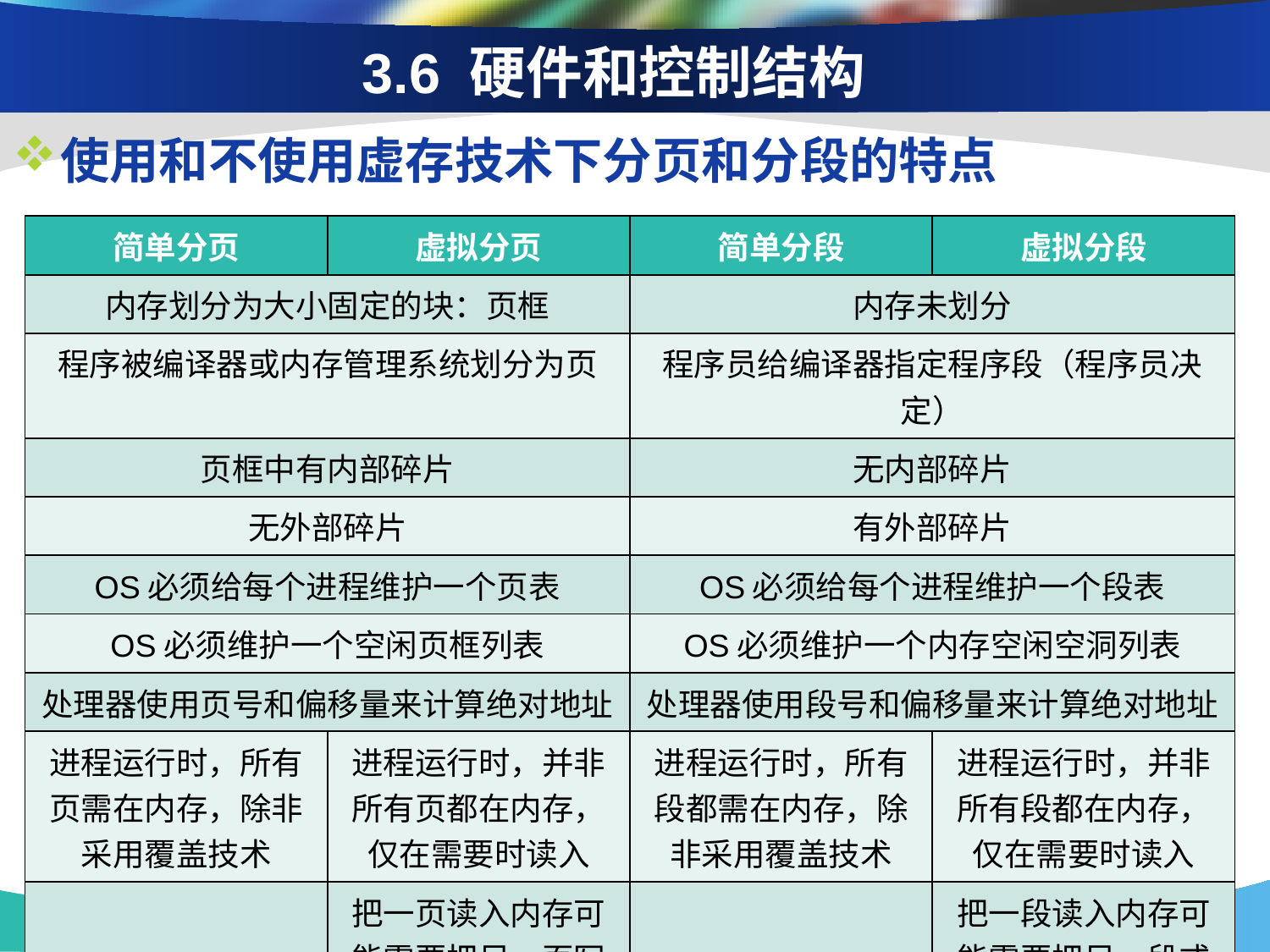

# 3.6 硬件和控制结构
使用和不使用虚存技术下分页和分段的特点
| 简单分页 | 虚拟分页 | 简单分段 | 虚拟分段 |
| --- | --- | --- | --- |
| 内存划分为大小固定的块：页框 |  | 内存未划分 |  |
| 程序被编译器或内存管理系统划分为页 |  | 程序员给编译器指定程序段（程序员决定） |  |
| 页框中有内部碎片 |  | 无内部碎片 |  |
| 无外部碎片 |  | 有外部碎片 |  |
| OS必须给每个进程维护一个页表 |  | OS必须给每个进程维护一个段表 |  |
| OS必须维护一个空闲页框列表 |  | OS必须维护一个内存空闲空洞列表 |  |
| 处理器使用页号和偏移量来计算绝对地址 |  | 处理器使用段号和偏移量来计算绝对地址 |  |
| 进程运行时，所有页需在内存，除非采用覆盖技术 | 进程运行时，并非所有页都在内存，仅在需要时读入 | 进程运行时，所有段都需在内存，除非采用覆盖技术 | 进程运行时，并非所有段都在内存，仅在需要时读入 |
|  | 把一页读入内存可能需要把另一页写出到磁盘 |  | 把一段读入内存可能需要把另一段或几段写出到磁盘 |